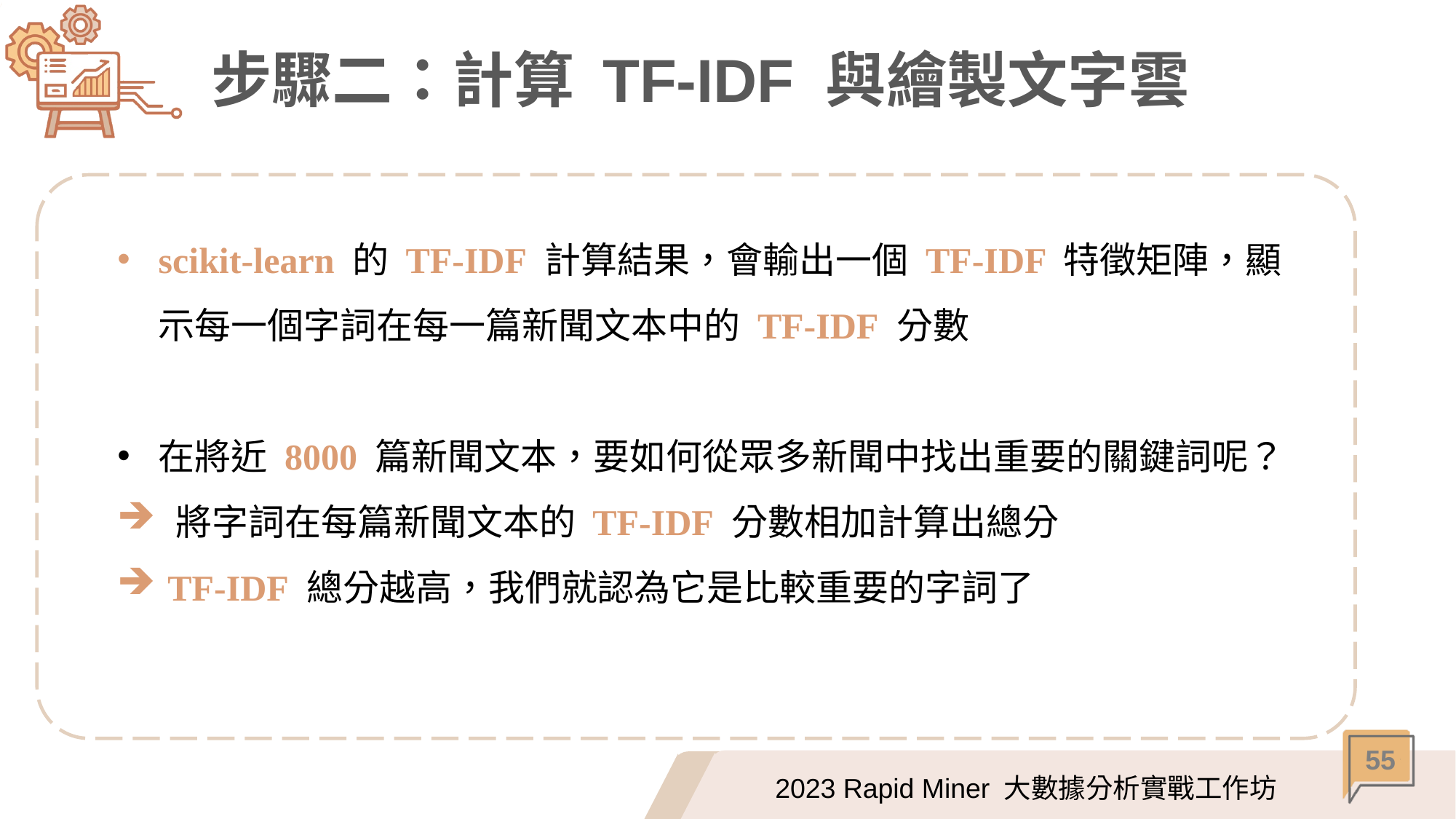

# 步驟二：計算 TF-IDF 與繪製文字雲
scikit-learn 的 TF-IDF 計算結果，會輸出一個 TF-IDF 特徵矩陣，顯示每一個字詞在每一篇新聞文本中的 TF-IDF 分數

在將近 8000 篇新聞文本，要如何從眾多新聞中找出重要的關鍵詞呢？
 將字詞在每篇新聞文本的 TF-IDF 分數相加計算出總分
 TF-IDF 總分越高，我們就認為它是比較重要的字詞了